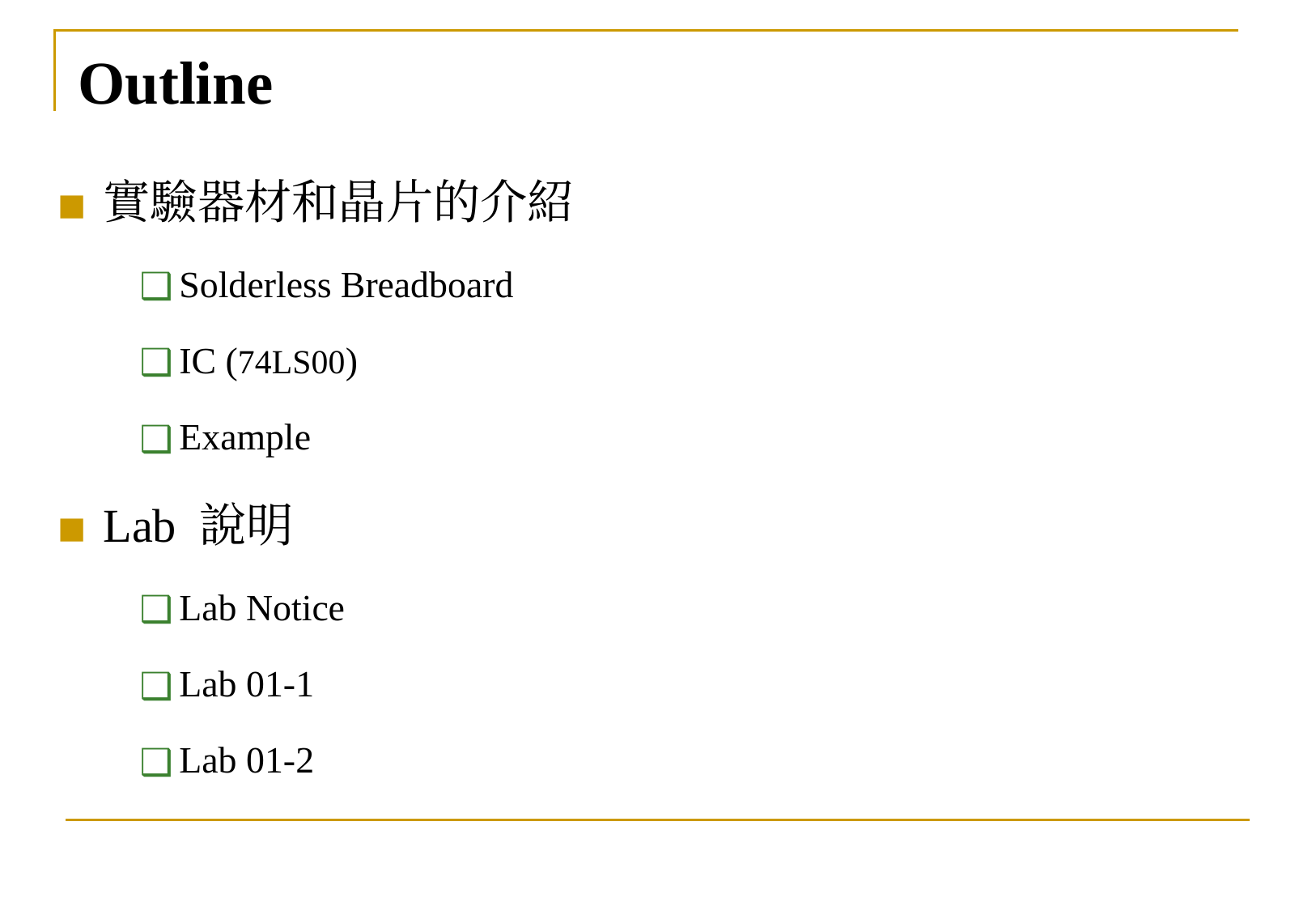

# Outline
實驗器材和晶片的介紹
Solderless Breadboard
IC (74LS00)
Example
Lab 說明
Lab Notice
Lab 01-1
Lab 01-2